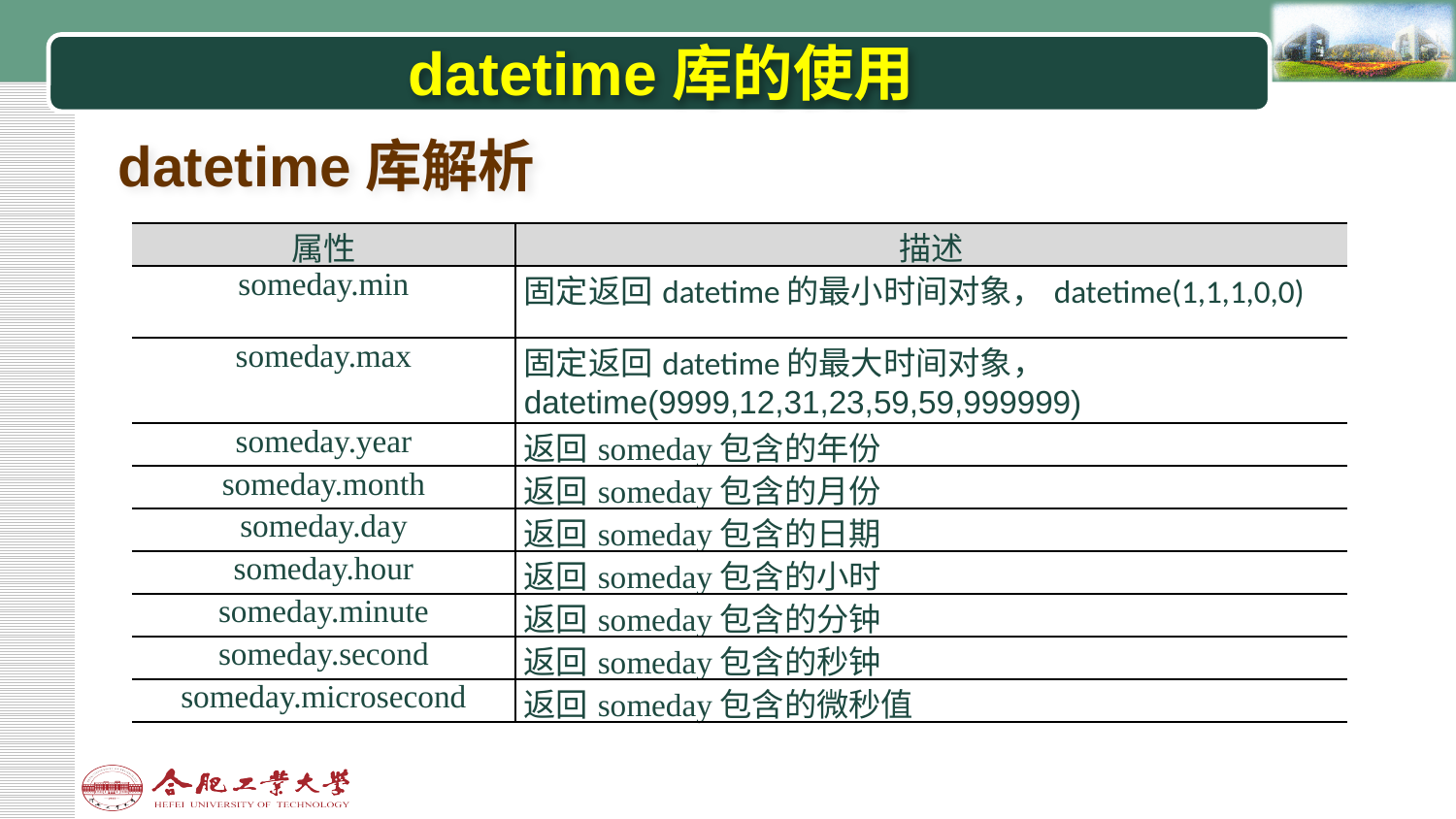

# datetime库的使用
datetime库解析
| 属性 | 描述 |
| --- | --- |
| someday.min | 固定返回datetime的最小时间对象，datetime(1,1,1,0,0) |
| someday.max | 固定返回datetime的最大时间对象， datetime(9999,12,31,23,59,59,999999) |
| someday.year | 返回someday包含的年份 |
| someday.month | 返回someday包含的月份 |
| someday.day | 返回someday包含的日期 |
| someday.hour | 返回someday包含的小时 |
| someday.minute | 返回someday包含的分钟 |
| someday.second | 返回someday包含的秒钟 |
| someday.microsecond | 返回someday包含的微秒值 |